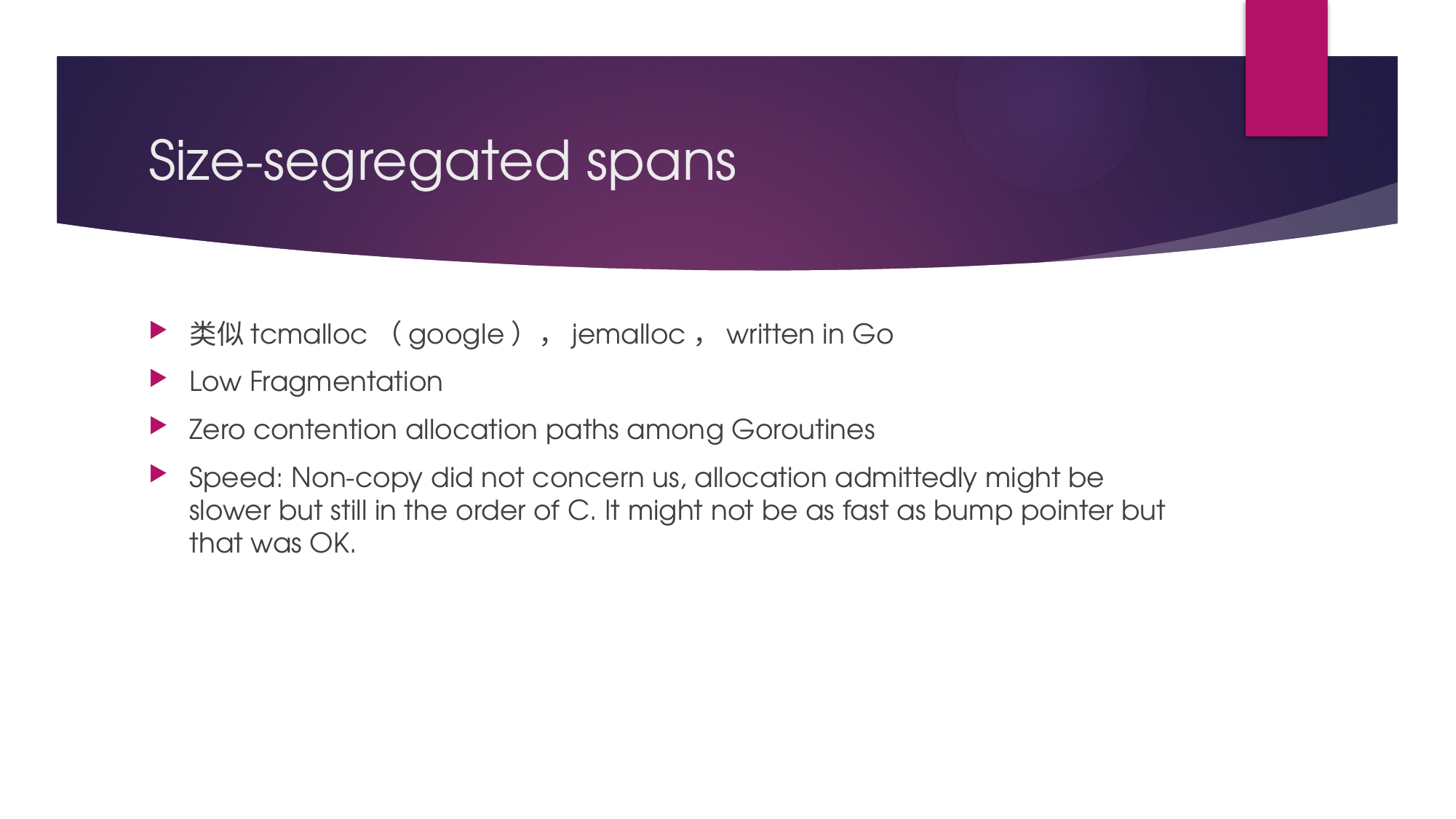

# Size-segregated spans
类似tcmalloc（google），jemalloc，written in Go
Low Fragmentation
Zero contention allocation paths among Goroutines
Speed: Non-copy did not concern us, allocation admittedly might be slower but still in the order of C. It might not be as fast as bump pointer but that was OK.